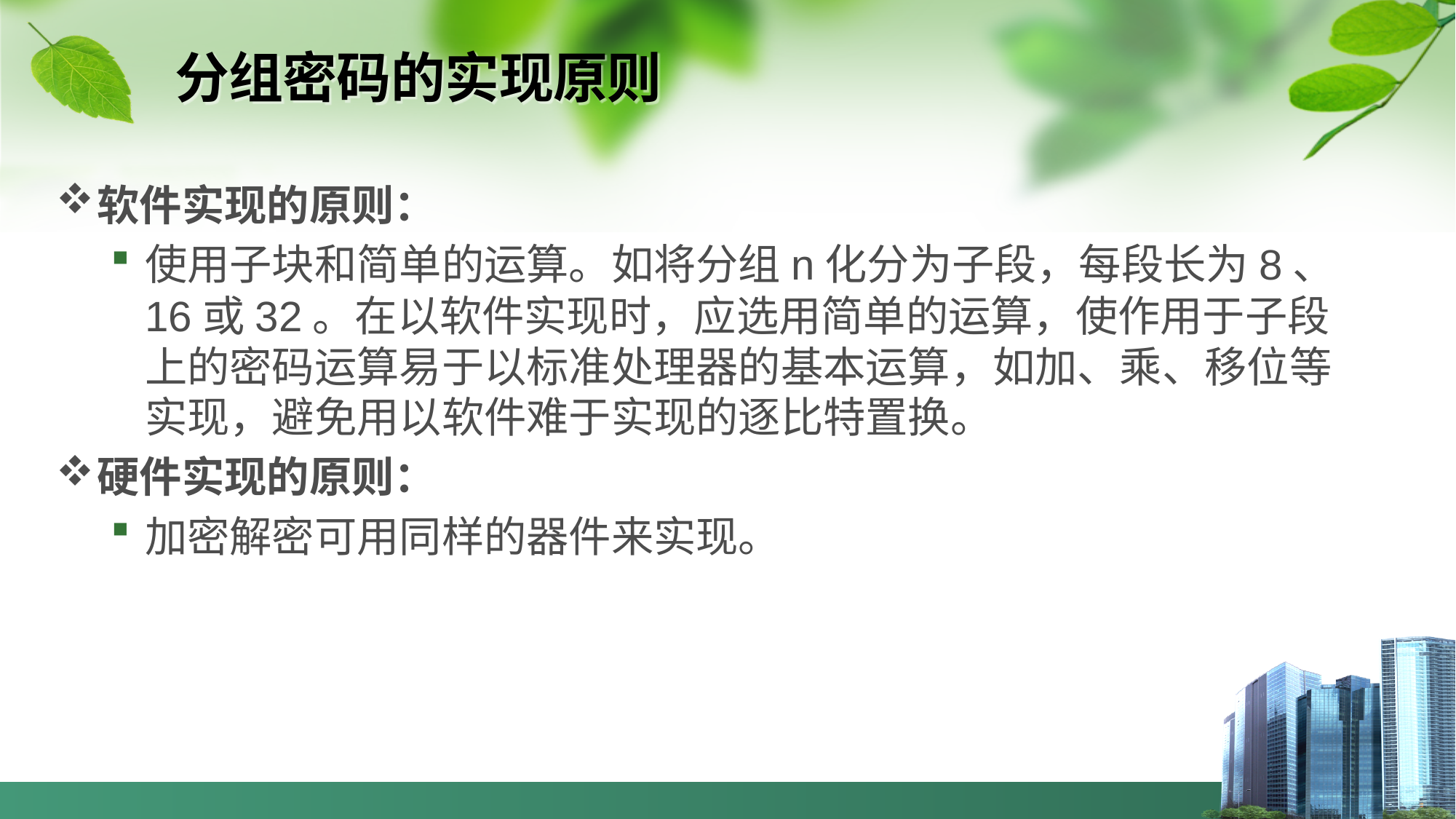

# 分组密码的实现原则
软件实现的原则：
使用子块和简单的运算。如将分组n化分为子段，每段长为8、16或32。在以软件实现时，应选用简单的运算，使作用于子段上的密码运算易于以标准处理器的基本运算，如加、乘、移位等实现，避免用以软件难于实现的逐比特置换。
硬件实现的原则：
加密解密可用同样的器件来实现。